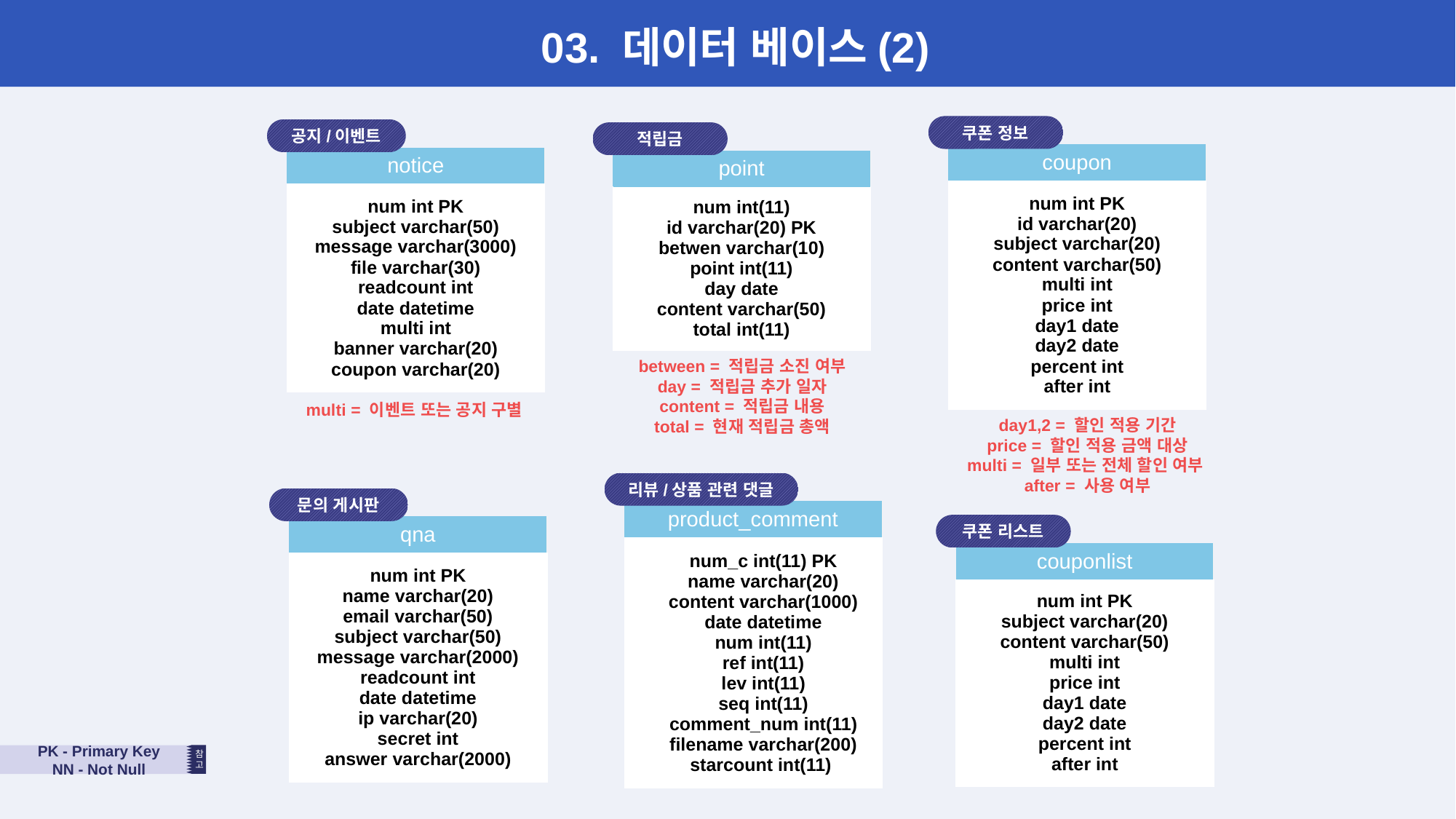

03. 데이터 베이스(2)
쿠폰 정보
공지/이벤트
적립금
| coupon |
| --- |
| num int PK id varchar(20) subject varchar(20) content varchar(50) multi int price int day1 date day2 date percent int after int |
| notice |
| --- |
| num int PK subject varchar(50) message varchar(3000) file varchar(30) readcount int date datetime multi int banner varchar(20) coupon varchar(20) |
| point |
| --- |
| num int(11) id varchar(20) PK betwen varchar(10) point int(11) day date content varchar(50) total int(11) |
between = 적립금 소진 여부
day = 적립금 추가 일자
content = 적립금 내용
total = 현재 적립금 총액
multi = 이벤트 또는 공지 구별
day1,2 = 할인 적용 기간
price = 할인 적용 금액 대상
multi = 일부 또는 전체 할인 여부after = 사용 여부

리뷰/상품 관련 댓글
문의 게시판
| product\_comment |
| --- |
| num\_c int(11) PK name varchar(20) content varchar(1000) date datetime num int(11) ref int(11) lev int(11) seq int(11) comment\_num int(11) filename varchar(200) starcount int(11) |
쿠폰 리스트
| qna |
| --- |
| num int PK name varchar(20) email varchar(50) subject varchar(50) message varchar(2000) readcount int date datetime ip varchar(20) secret int answer varchar(2000) |
| couponlist |
| --- |
| num int PK subject varchar(20) content varchar(50) multi int price int day1 date day2 date percent int after int |

참고
PK - Primary Key
NN - Not Null